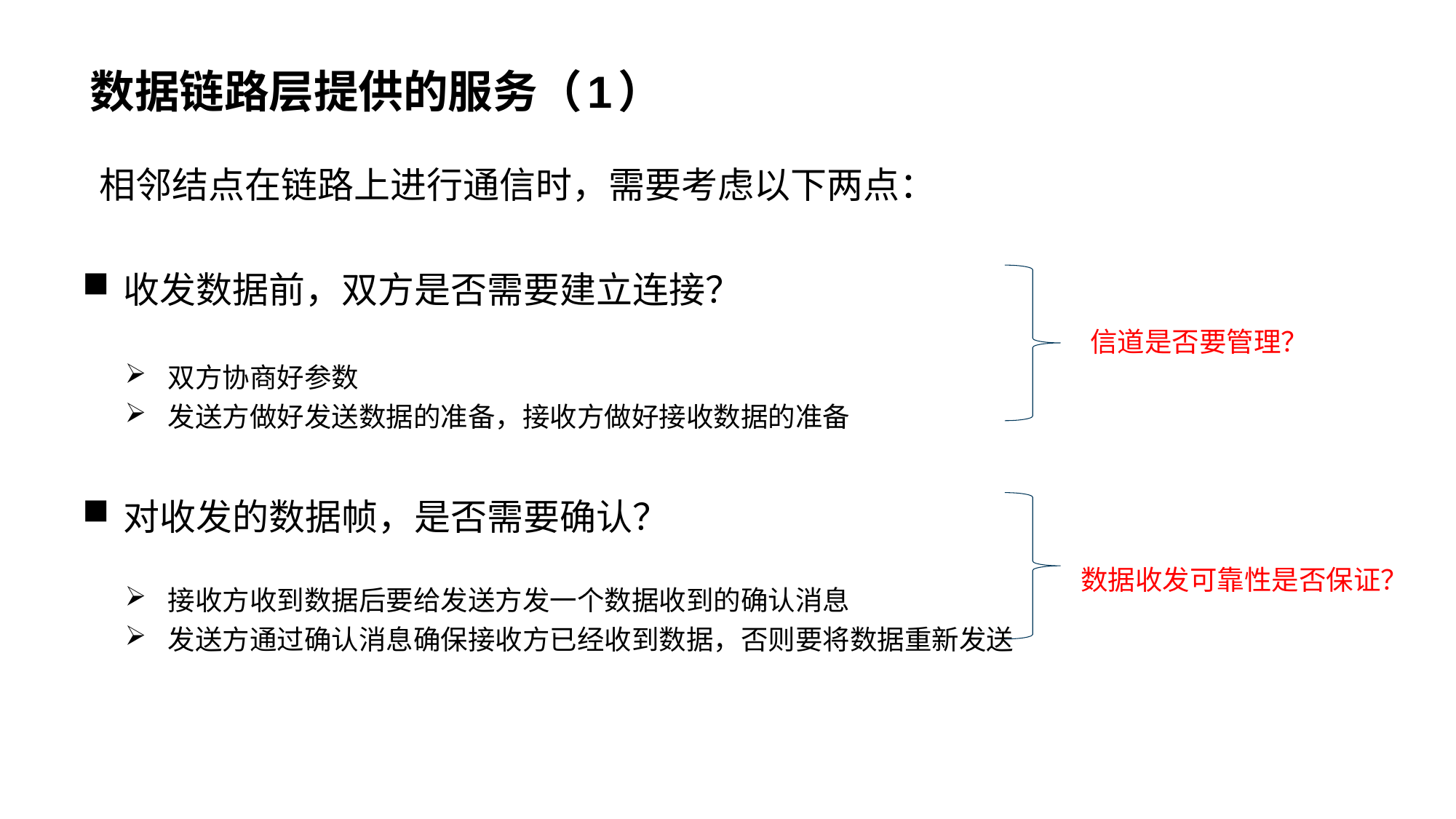

数据链路层提供的服务（1）
 相邻结点在链路上进行通信时，需要考虑以下两点：

收发数据前，双方是否需要建立连接？

双方协商好参数
发送方做好发送数据的准备，接收方做好接收数据的准备

对收发的数据帧，是否需要确认？

接收方收到数据后要给发送方发一个数据收到的确认消息
发送方通过确认消息确保接收方已经收到数据，否则要将数据重新发送

信道是否要管理？

数据收发可靠性是否保证？